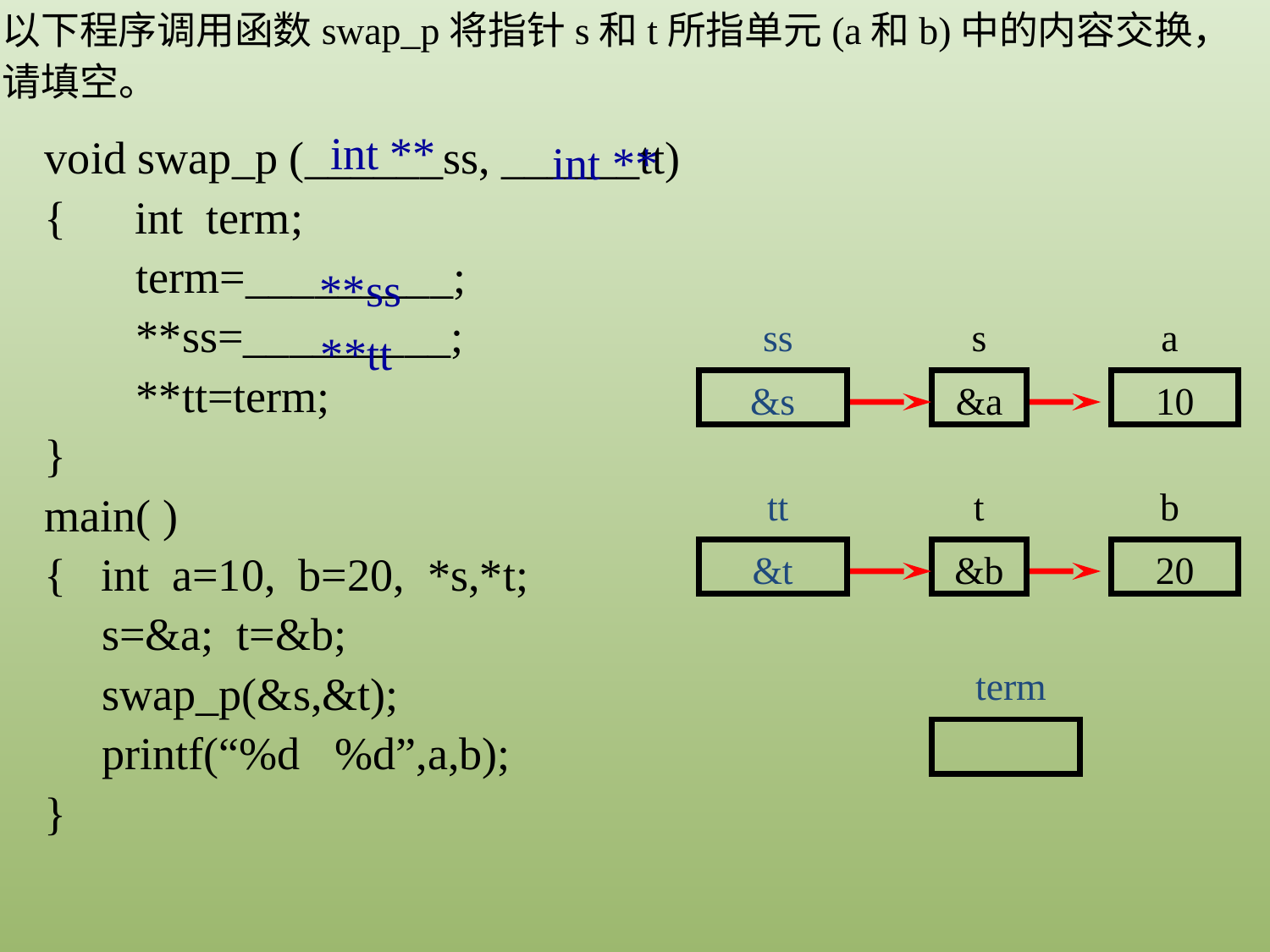

以下程序调用函数swap_p将指针s和t所指单元(a和b)中的内容交换，请填空。
int **
void swap_p (______ss, ______tt)
{      int  term;
        term=_________;
        **ss=_________;
        **tt=term;
}
main( )
{   int  a=10,  b=20,  *s,*t;
     s=&a;  t=&b;
     swap_p(&s,&t);
     printf(“%d   %d”,a,b);
}
int **
**ss
ss
&s

tt
&t

s
a
&a
10

t
b
&b
20

 **tt
term

523